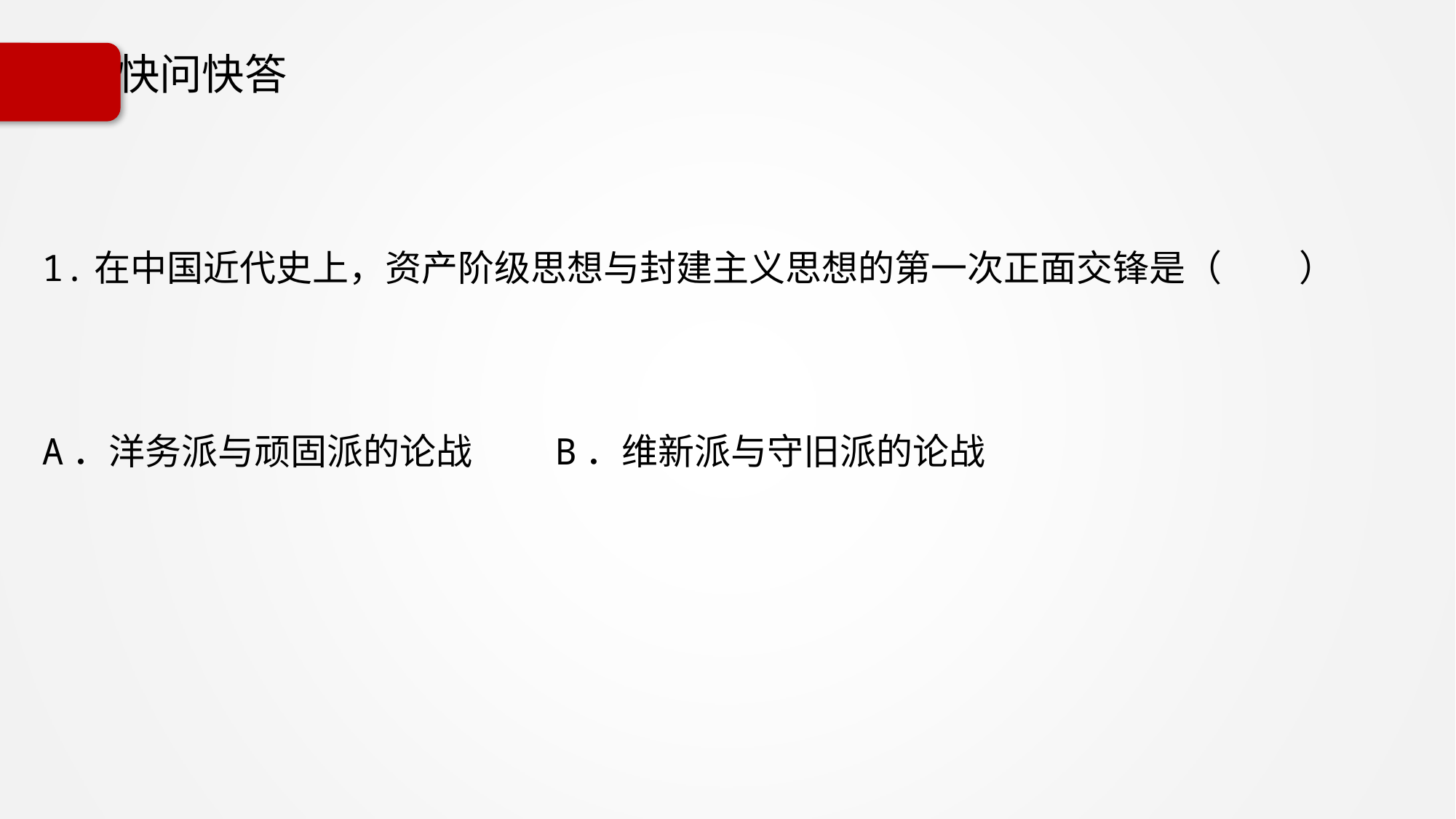

# 快问快答
1.在中国近代史上，资产阶级思想与封建主义思想的第一次正面交锋是（     　）

A．洋务派与顽固派的论战         B．维新派与守旧派的论战